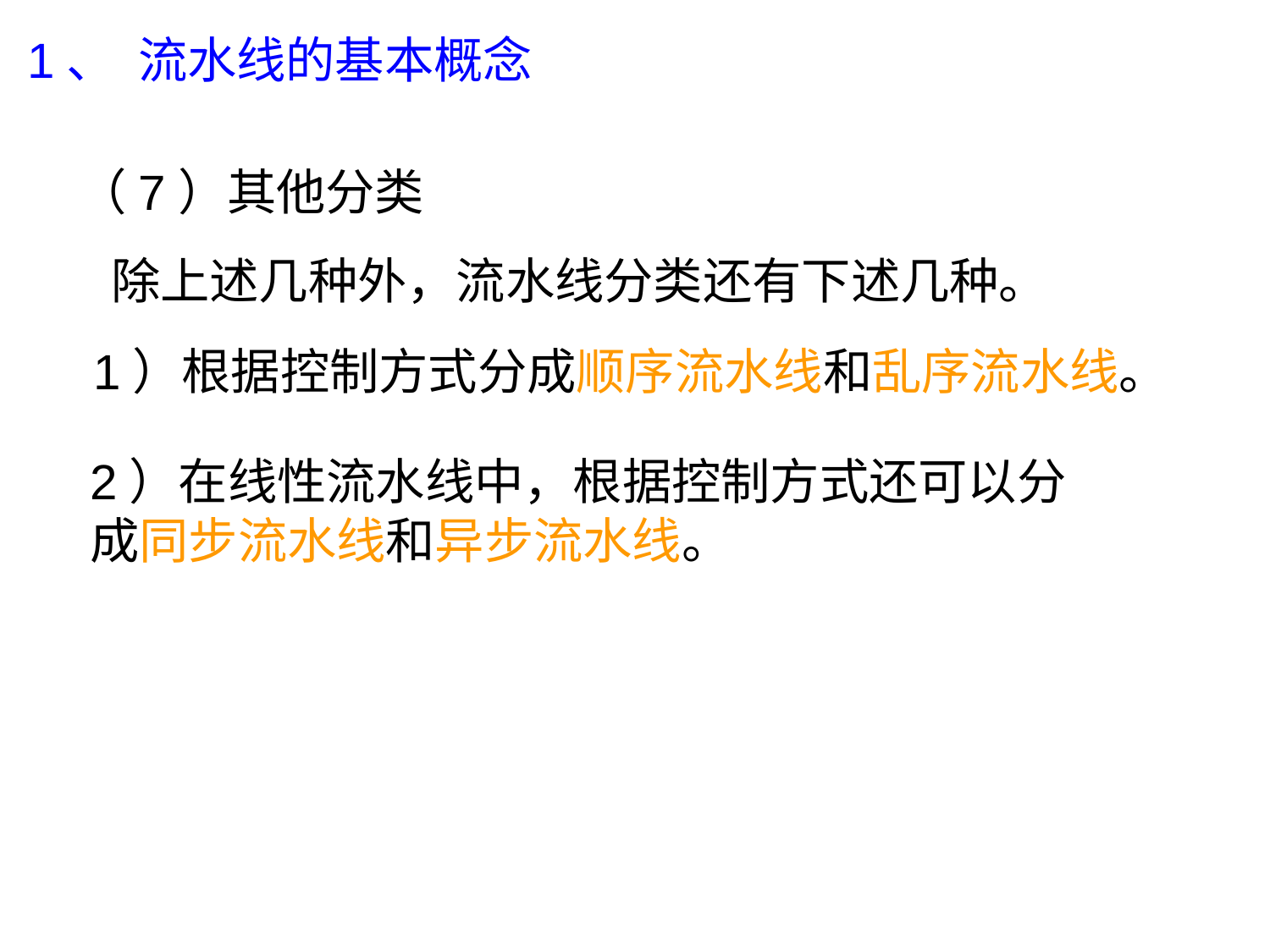

1、  流水线的基本概念
（7）其他分类
  除上述几种外，流水线分类还有下述几种。
1）根据控制方式分成顺序流水线和乱序流水线。
2）在线性流水线中，根据控制方式还可以分成同步流水线和异步流水线。
24